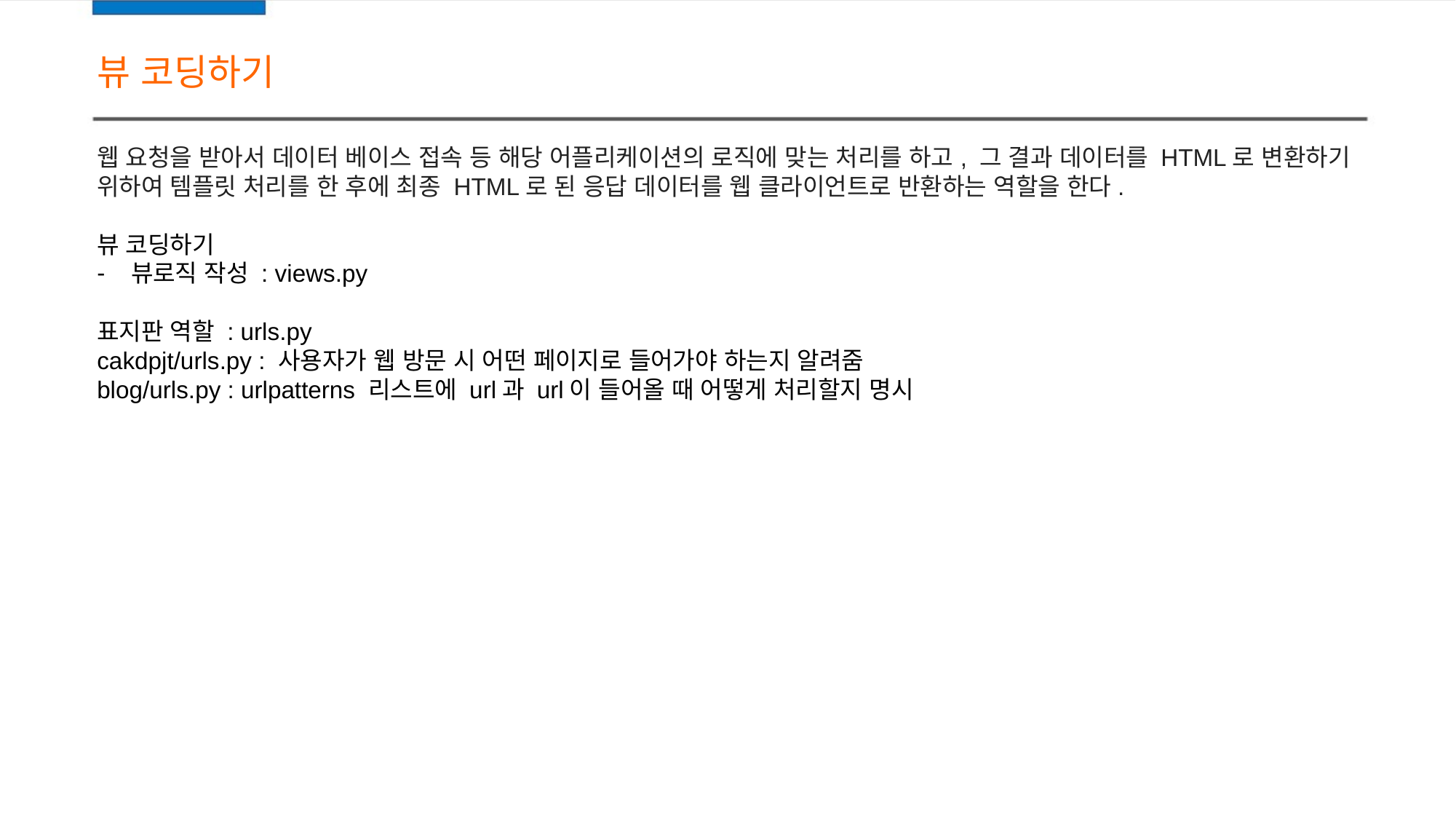

뷰 코딩하기
웹 요청을 받아서 데이터 베이스 접속 등 해당 어플리케이션의 로직에 맞는 처리를 하고, 그 결과 데이터를 HTML로 변환하기 위하여 템플릿 처리를 한 후에 최종 HTML로 된 응답 데이터를 웹 클라이언트로 반환하는 역할을 한다.

뷰 코딩하기
뷰로직 작성 : views.py

표지판 역할 : urls.py
cakdpjt/urls.py : 사용자가 웹 방문 시 어떤 페이지로 들어가야 하는지 알려줌
blog/urls.py : urlpatterns 리스트에 url과 url이 들어올 때 어떻게 처리할지 명시